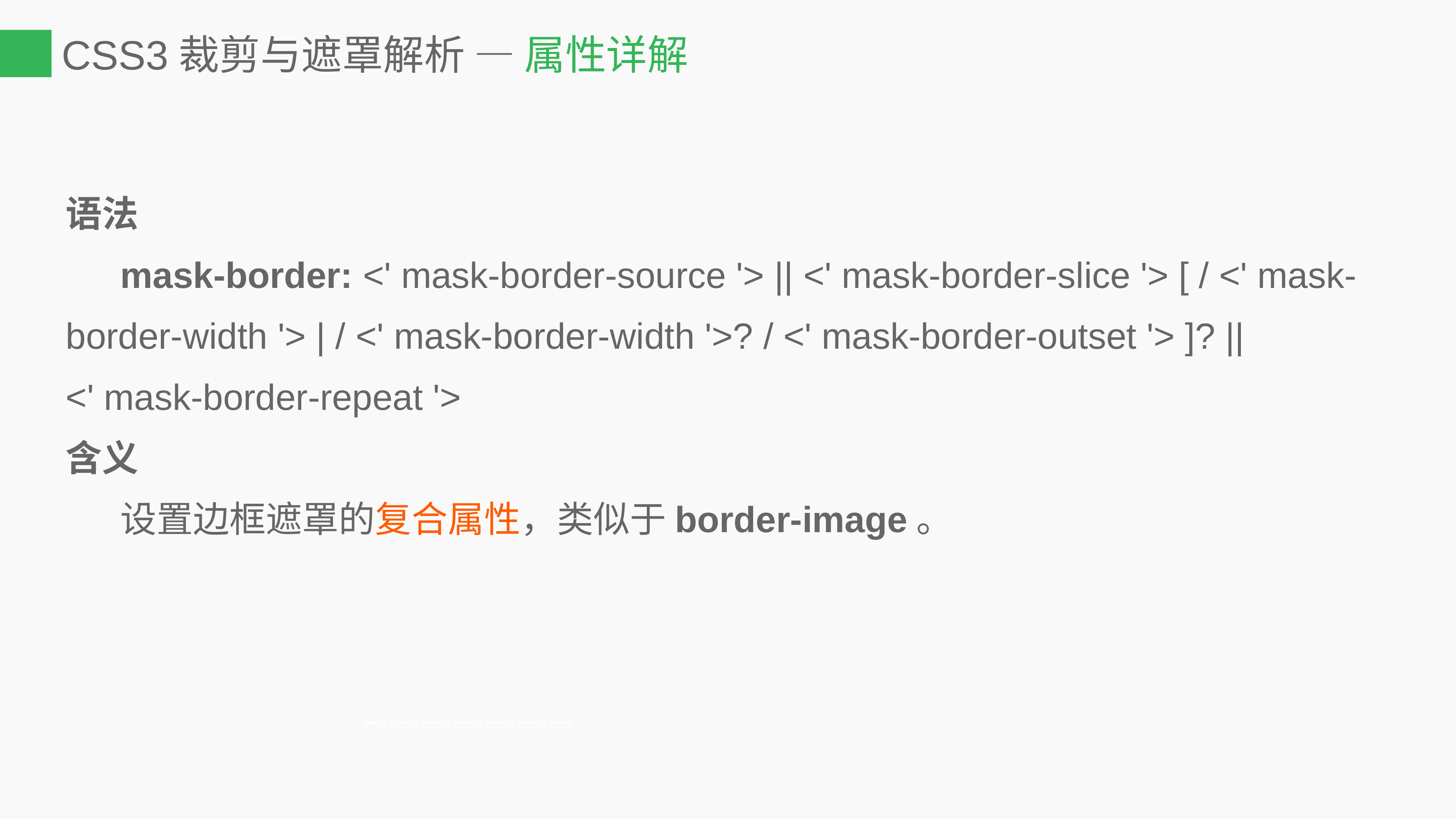

# CSS3裁剪与遮罩解析 — 属性详解
语法
	mask-border: <' mask-border-source '> || <' mask-border-slice '> [ / <' mask-border-width '> | / <' mask-border-width '>? / <' mask-border-outset '> ]? || <' mask-border-repeat '>
含义
	设置边框遮罩的复合属性，类似于border-image。